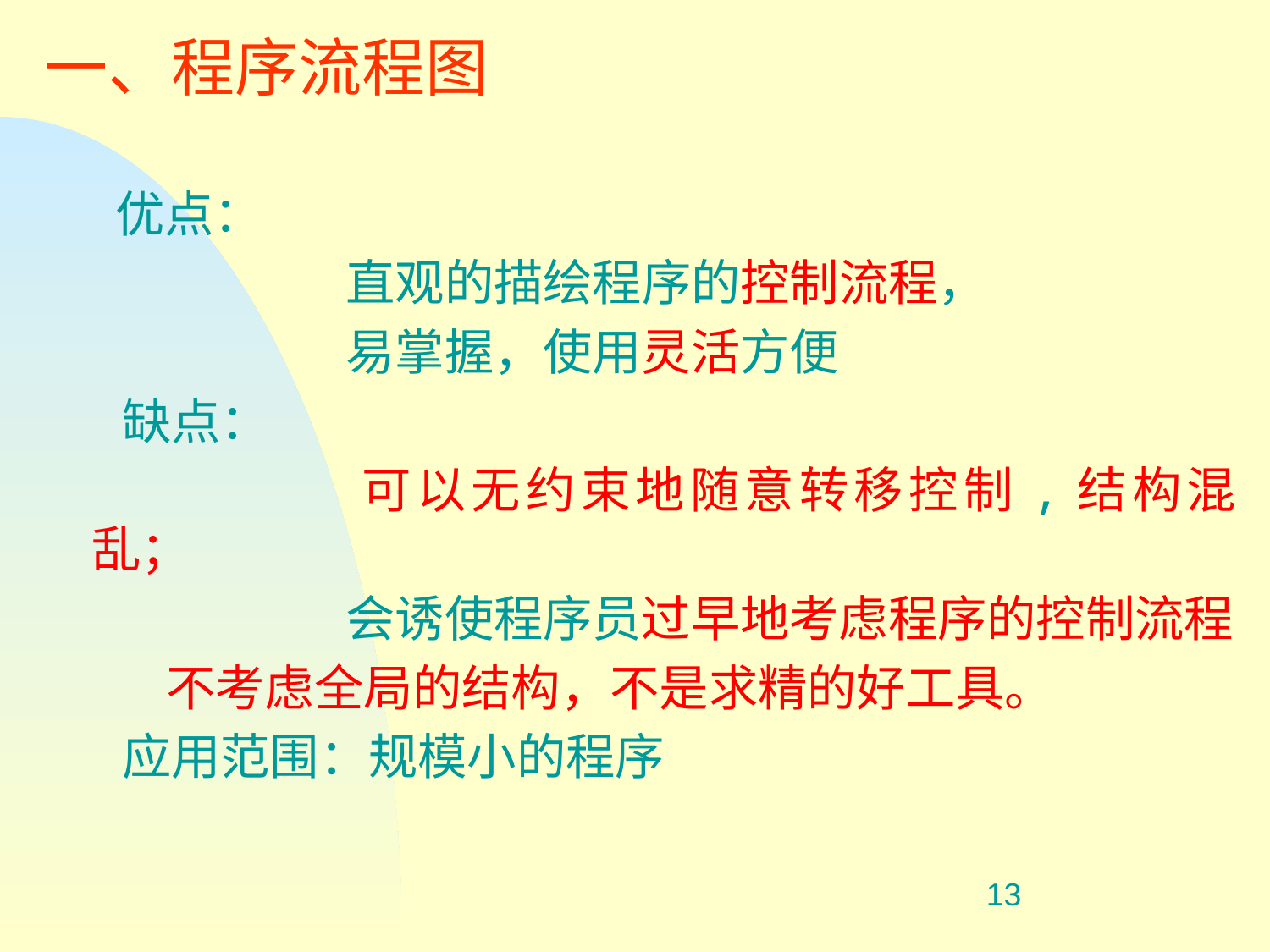

一、程序流程图

        优点：
			直观的描绘程序的控制流程，
			易掌握，使用灵活方便
      缺点：
			可以无约束地随意转移控制,结构混乱；
			会诱使程序员过早地考虑程序的控制流程
          不考虑全局的结构，不是求精的好工具。
      应用范围：规模小的程序

13